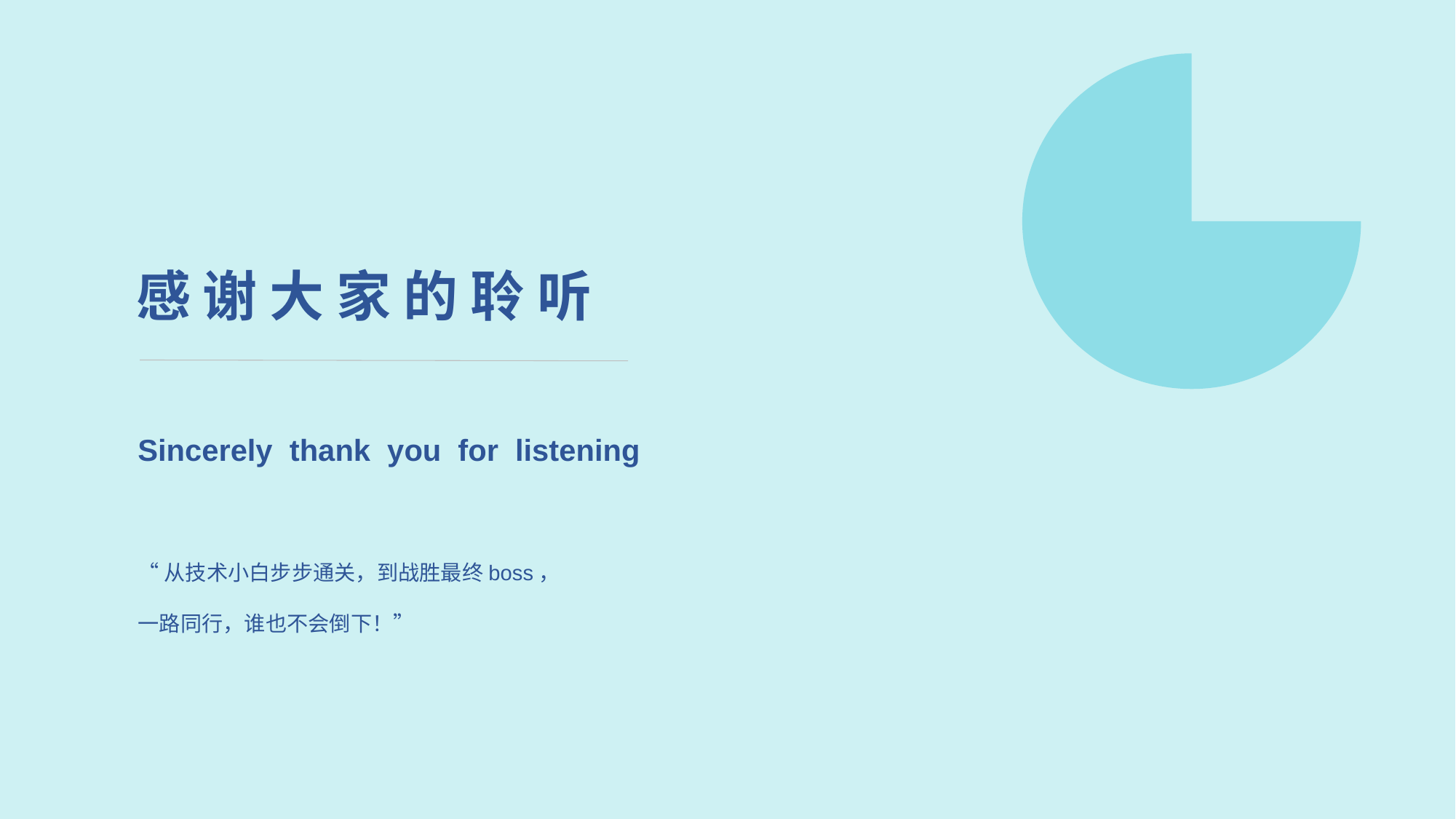

感 谢 大 家 的 聆 听
Sincerely  thank  you  for  listening
“从技术小白步步通关，到战胜最终boss，
一路同行，谁也不会倒下！”